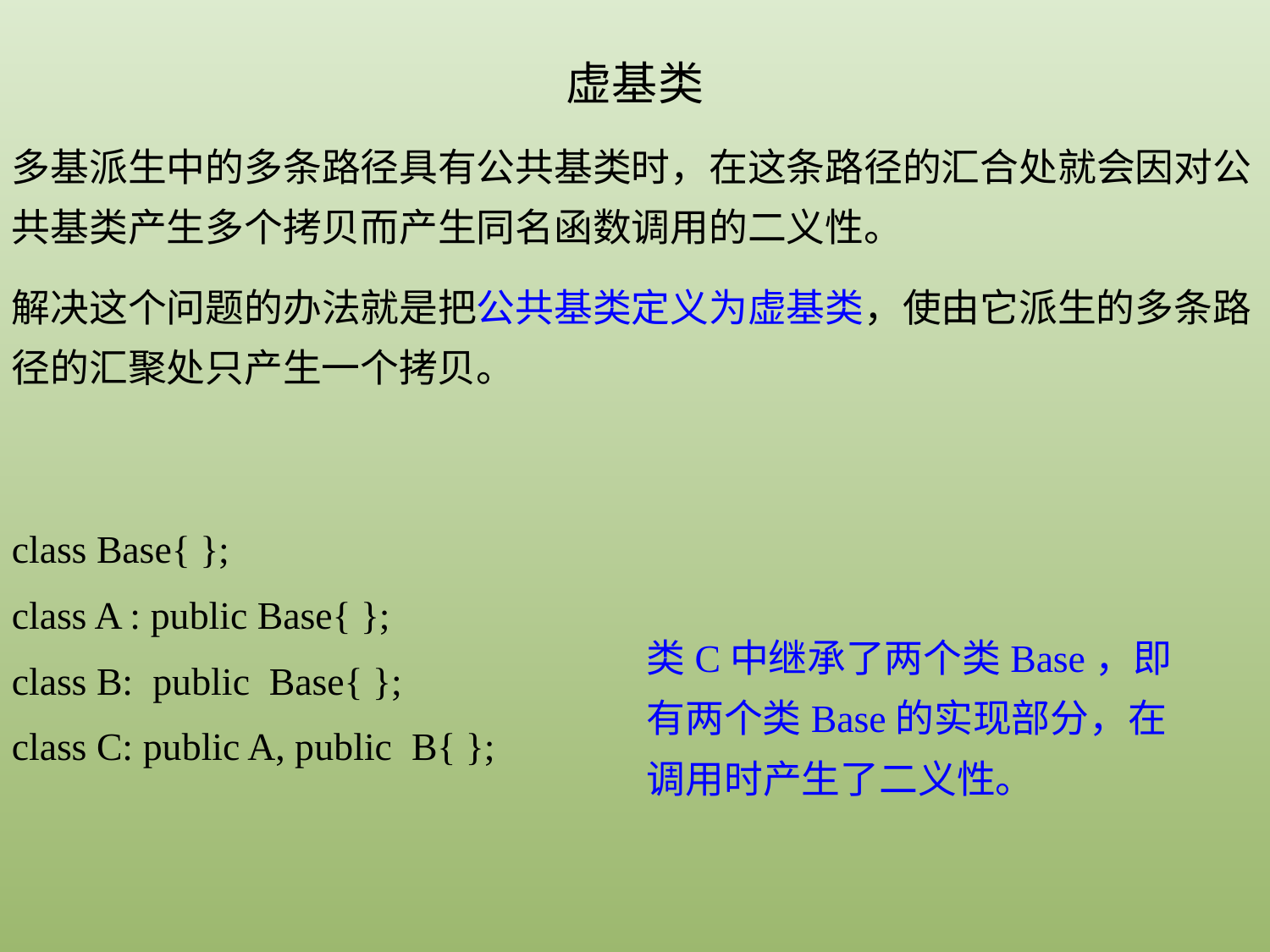

虚基类
多基派生中的多条路径具有公共基类时，在这条路径的汇合处就会因对公共基类产生多个拷贝而产生同名函数调用的二义性。
解决这个问题的办法就是把公共基类定义为虚基类，使由它派生的多条路径的汇聚处只产生一个拷贝。
class Base{ };
class A : public Base{ };
class B:  public  Base{ };
class C: public A, public  B{ };
类C中继承了两个类Base，即有两个类Base的实现部分，在调用时产生了二义性。
803